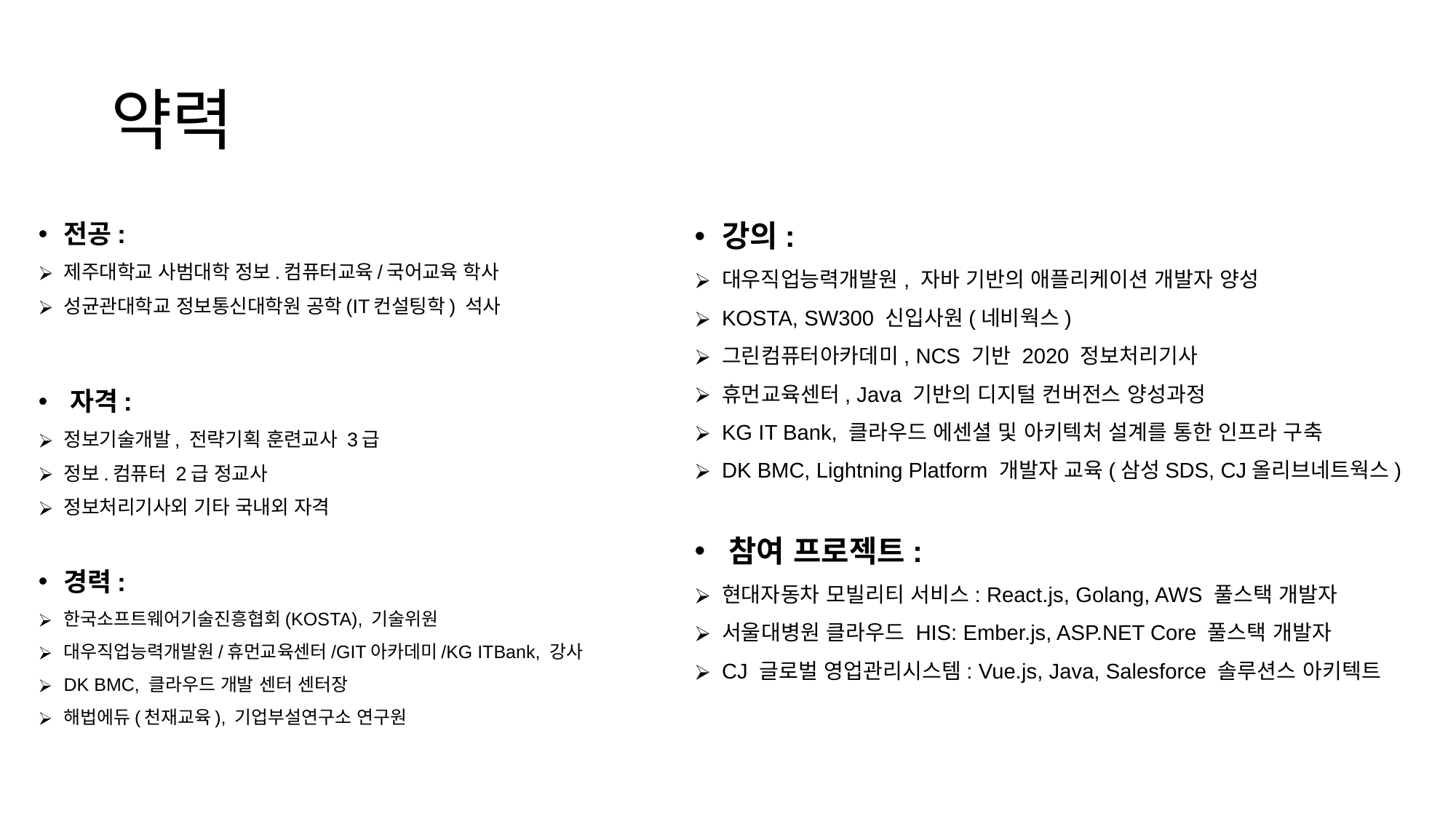

# 약력
전공:
제주대학교 사범대학 정보.컴퓨터교육/국어교육 학사
성균관대학교 정보통신대학원 공학(IT컨설팅학) 석사

자격:
정보기술개발, 전략기획 훈련교사 3급
정보.컴퓨터 2급 정교사
정보처리기사외 기타 국내외 자격

경력:
한국소프트웨어기술진흥협회(KOSTA), 기술위원
대우직업능력개발원/휴먼교육센터/GIT아카데미/KG ITBank, 강사
DK BMC, 클라우드 개발 센터 센터장
해법에듀(천재교육), 기업부설연구소 연구원

강의:
대우직업능력개발원, 자바 기반의 애플리케이션 개발자 양성
KOSTA, SW300 신입사원(네비웍스)
그린컴퓨터아카데미, NCS 기반 2020 정보처리기사
휴먼교육센터, Java 기반의 디지털 컨버전스 양성과정
KG IT Bank, 클라우드 에센셜 및 아키텍처 설계를 통한 인프라 구축
DK BMC, Lightning Platform 개발자 교육(삼성SDS, CJ올리브네트웍스)

참여 프로젝트:
현대자동차 모빌리티 서비스: React.js, Golang, AWS 풀스택 개발자
서울대병원 클라우드 HIS: Ember.js, ASP.NET Core 풀스택 개발자
CJ 글로벌 영업관리시스템: Vue.js, Java, Salesforce 솔루션스 아키텍트